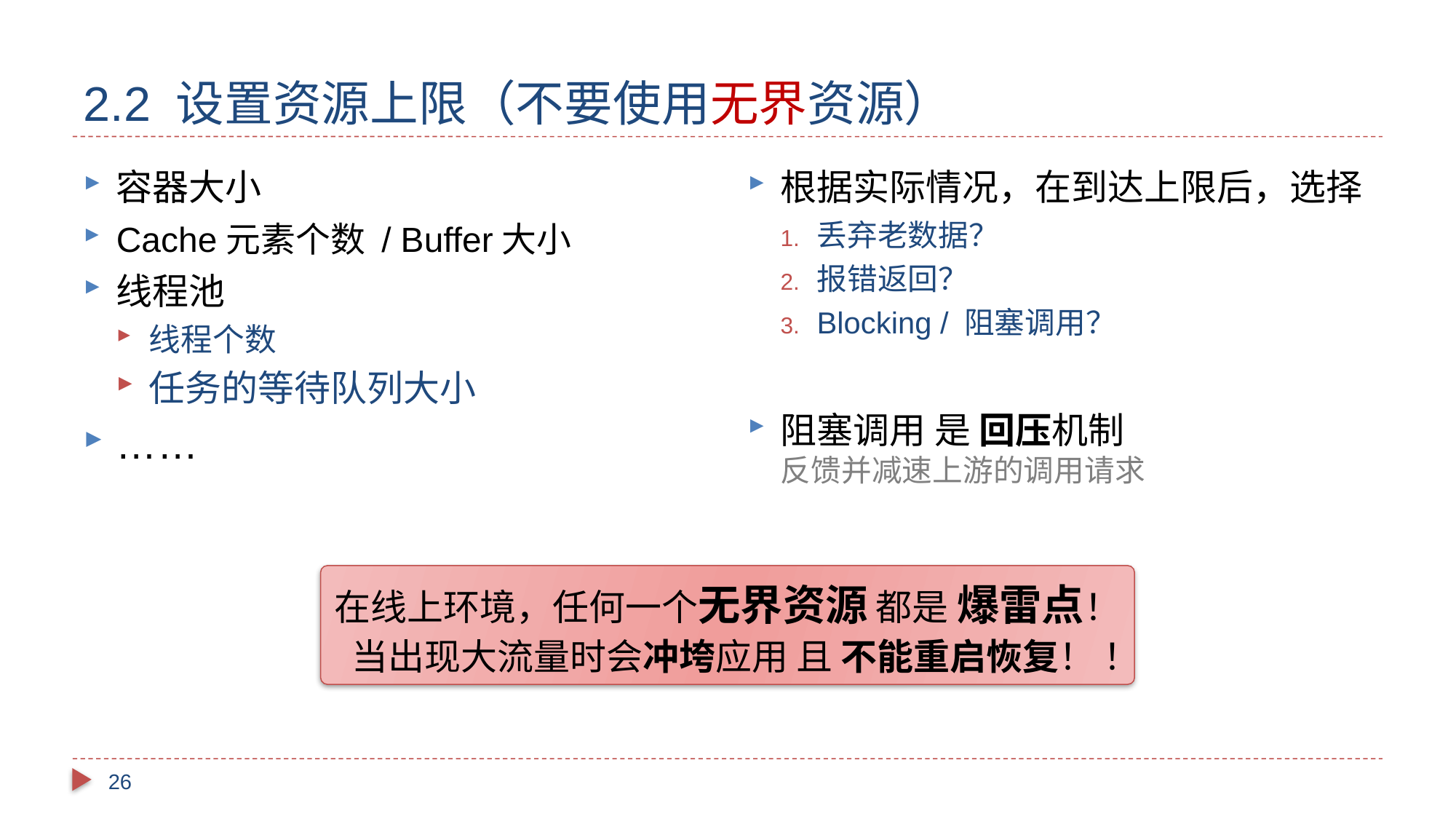

# 2.2 设置资源上限（不要使用无界资源）
容器大小
Cache元素个数 / Buffer大小
线程池
线程个数
任务的等待队列大小
……

根据实际情况，在到达上限后，选择
丢弃老数据？
报错返回？
Blocking / 阻塞调用？

阻塞调用 是 回压机制
反馈并减速上游的调用请求
在线上环境，任何一个无界资源 都是 爆雷点！
当出现大流量时会冲垮应用 且 不能重启恢复！ ！
26